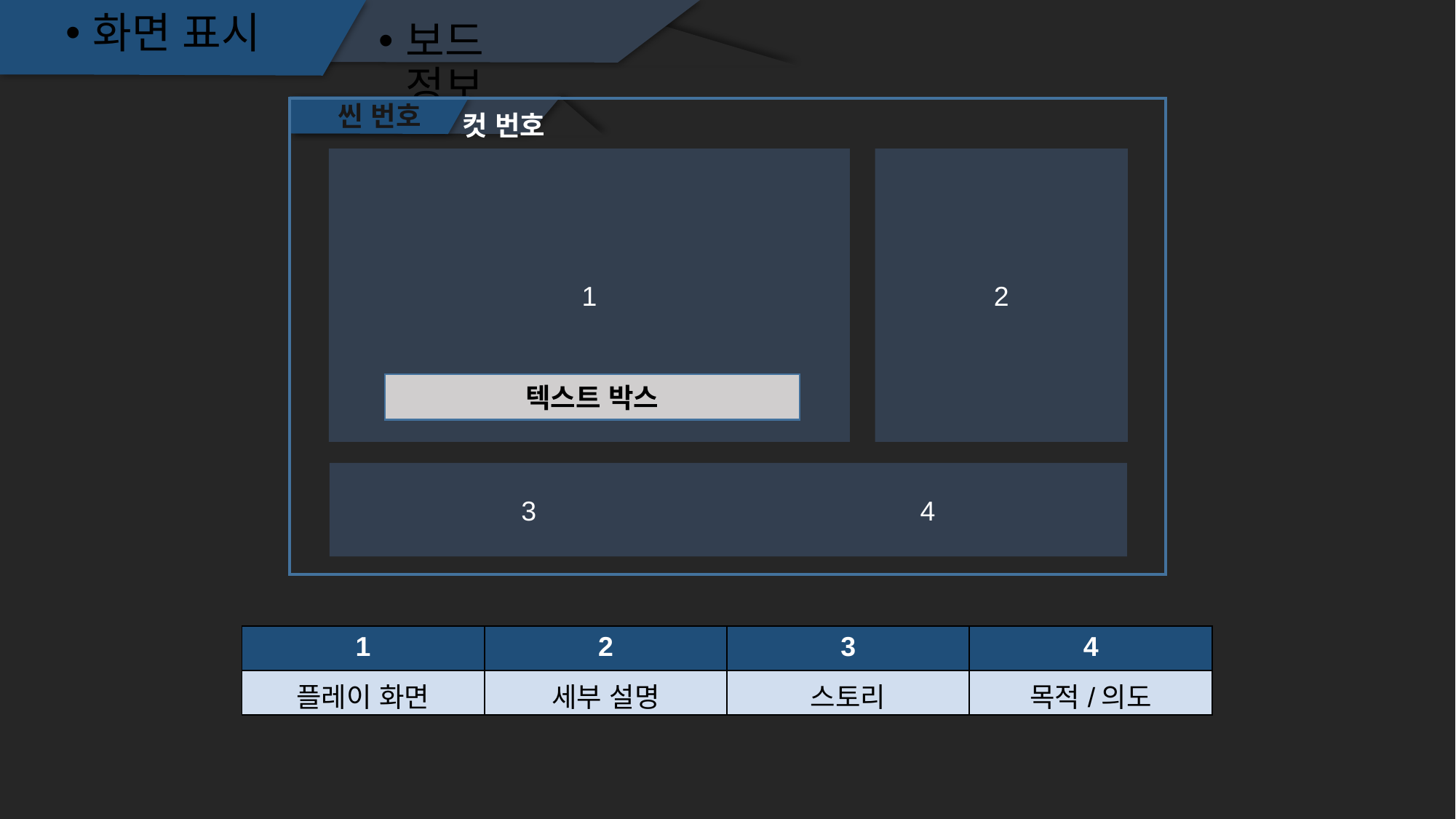

화면 표시
보드 정보

씬 번호

컷 번호
1
2
텍스트 박스
3
4

| 1 | 2 | 3 | 4 |
| --- | --- | --- | --- |
| 플레이 화면 | 세부 설명 | 스토리 | 목적/의도 |